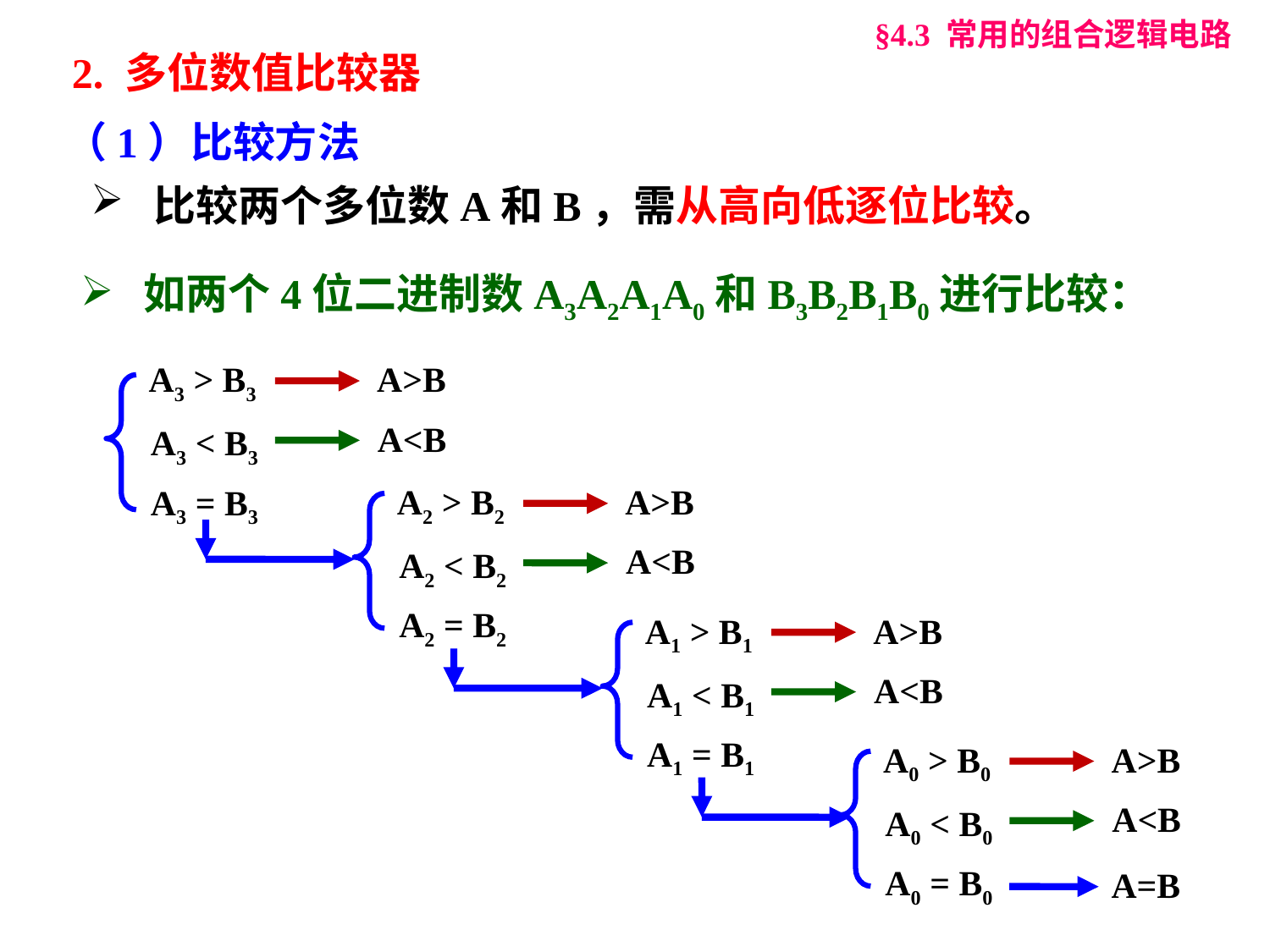

§4.3 常用的组合逻辑电路
2. 多位数值比较器
（1）比较方法
  比较两个多位数A和B，需从高向低逐位比较。
  如两个4位二进制数A3A2A1A0和B3B2B1B0进行比较：
A3 > B3
A>B

A<B
A3 < B3

A3 = B3
A2 > B2
A>B

A<B
A2 < B2

A2 = B2

A1 > B1
A>B

A<B
A1 < B1

A1 = B1

A0 > B0
A>B

A<B
A0 < B0

A0 = B0

A=B